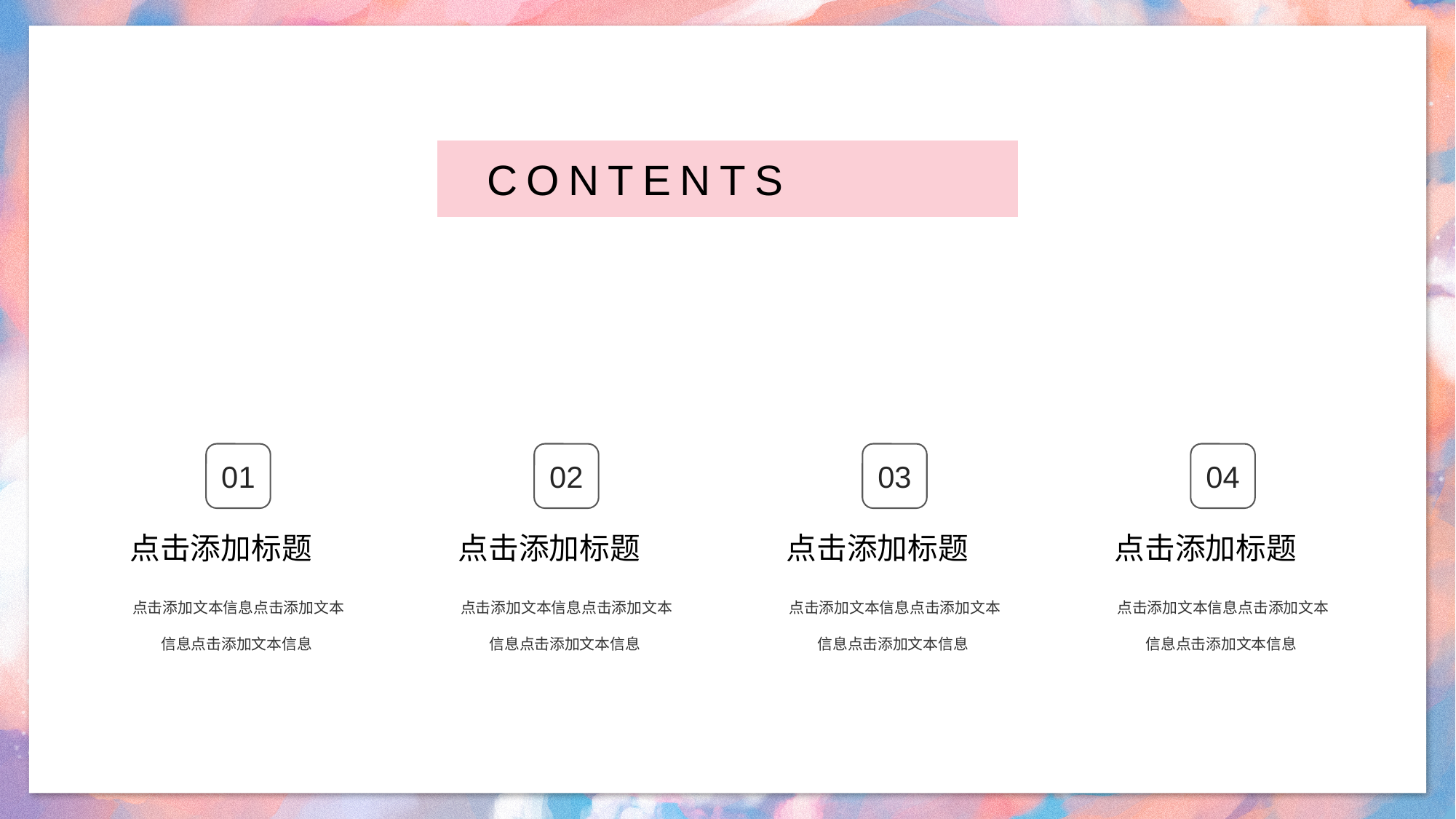

CONTENTS
01
点击添加标题
点击添加文本信息点击添加文本信息点击添加文本信息
02
点击添加标题
点击添加文本信息点击添加文本信息点击添加文本信息
03
点击添加标题
点击添加文本信息点击添加文本信息点击添加文本信息
04
点击添加标题
点击添加文本信息点击添加文本信息点击添加文本信息